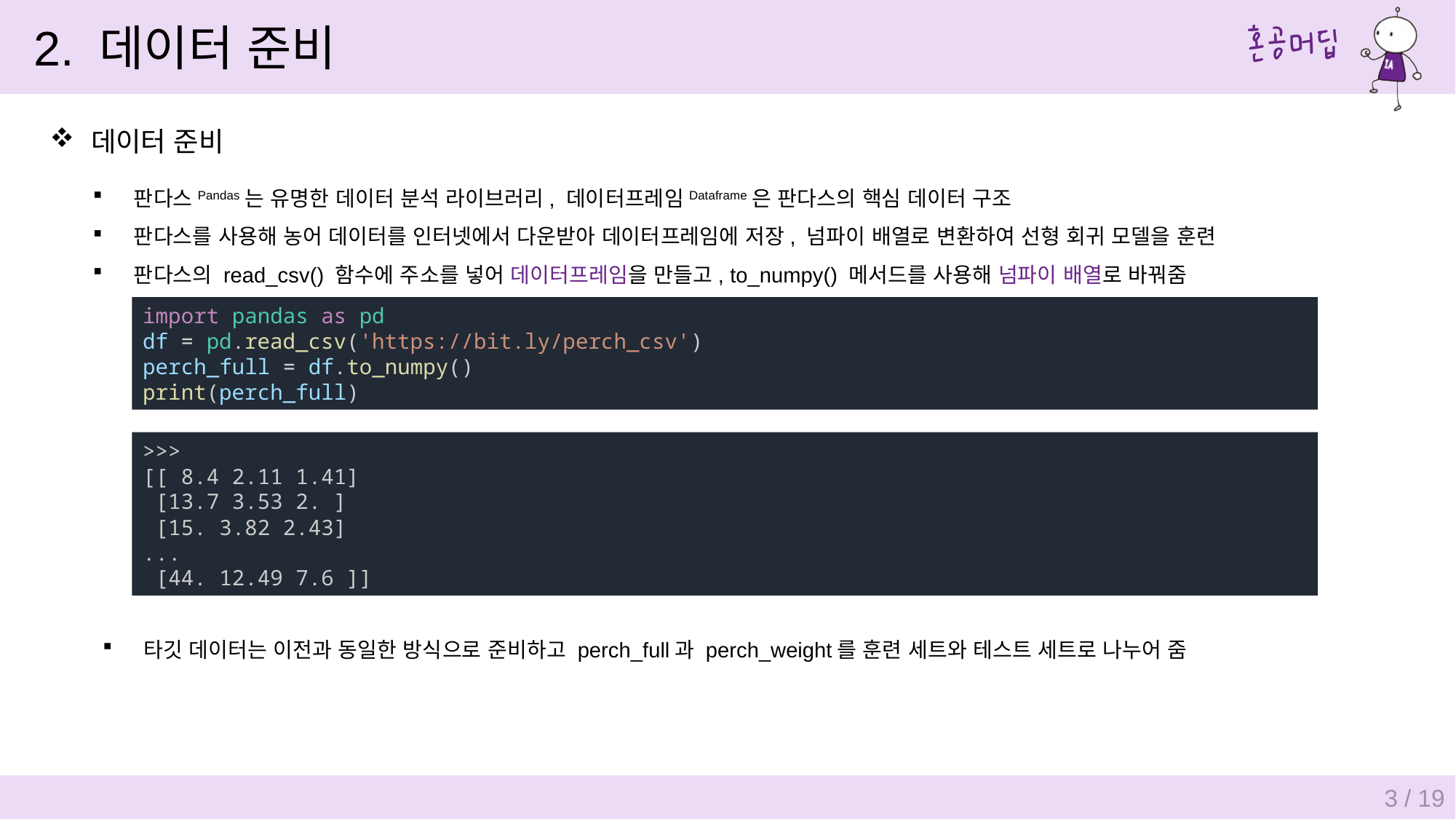

2. 데이터 준비
데이터 준비
판다스Pandas는 유명한 데이터 분석 라이브러리, 데이터프레임Dataframe은 판다스의 핵심 데이터 구조
판다스를 사용해 농어 데이터를 인터넷에서 다운받아 데이터프레임에 저장, 넘파이 배열로 변환하여 선형 회귀 모델을 훈련
판다스의 read_csv() 함수에 주소를 넣어 데이터프레임을 만들고, to_numpy() 메서드를 사용해 넘파이 배열로 바꿔줌
import pandas as pd
df = pd.read_csv('https://bit.ly/perch_csv')
perch_full = df.to_numpy()
print(perch_full)
>>>
[[ 8.4 2.11 1.41]
 [13.7 3.53 2. ]
 [15. 3.82 2.43]
...
 [44. 12.49 7.6 ]]
타깃 데이터는 이전과 동일한 방식으로 준비하고 perch_full과 perch_weight를 훈련 세트와 테스트 세트로 나누어 줌
3 / 19